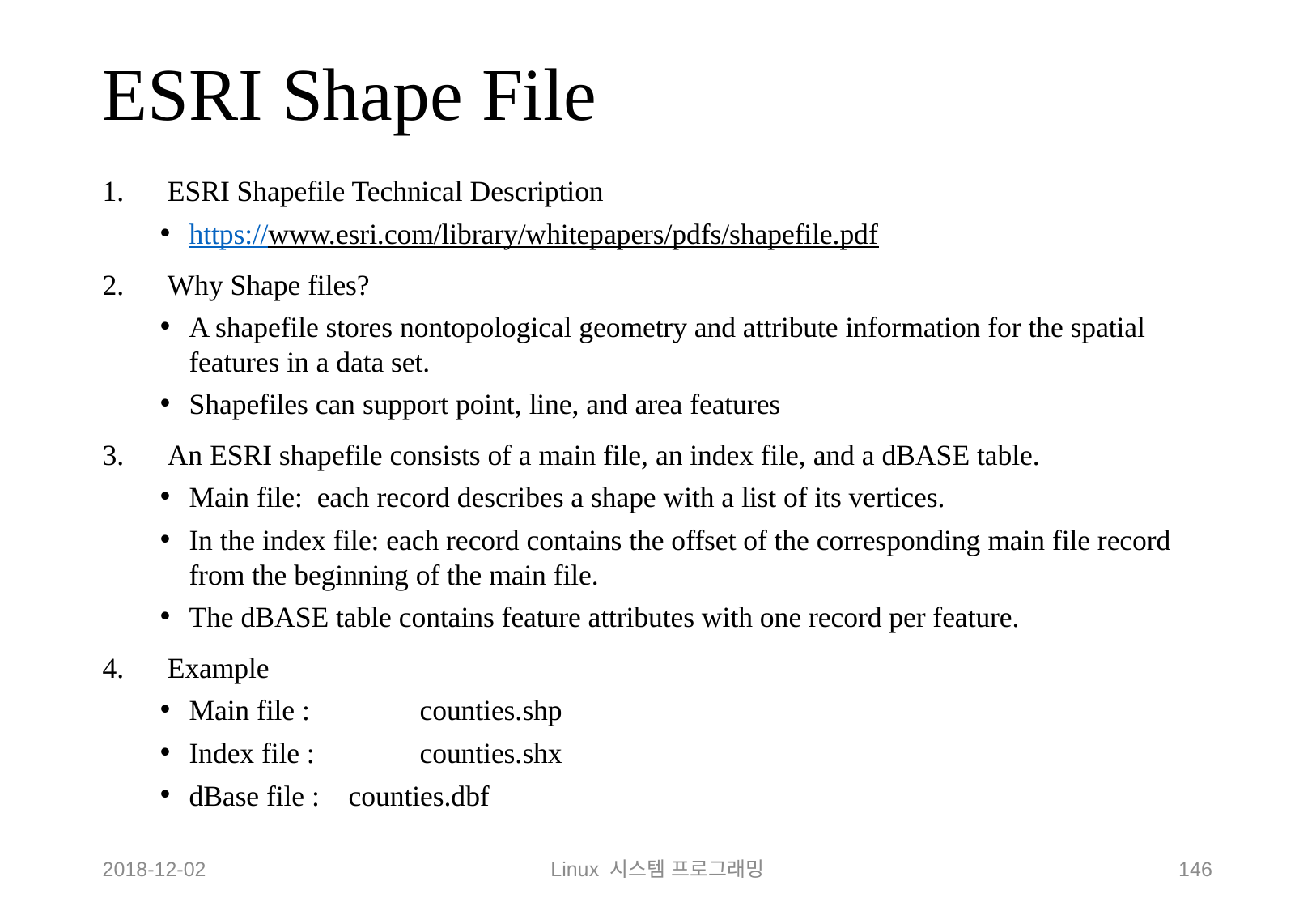

# ESRI Shape File
ESRI Shapefile Technical Description
https://www.esri.com/library/whitepapers/pdfs/shapefile.pdf
Why Shape files?
A shapefile stores nontopological geometry and attribute information for the spatial features in a data set.
Shapefiles can support point, line, and area features
An ESRI shapefile consists of a main file, an index file, and a dBASE table.
Main file:  each record describes a shape with a list of its vertices.
In the index file: each record contains the offset of the corresponding main file record from the beginning of the main file.
The dBASE table contains feature attributes with one record per feature.
Example
Main file :	counties.shp
Index file :	counties.shx
dBase file :    counties.dbf
2018-12-02
Linux 시스템 프로그래밍
146